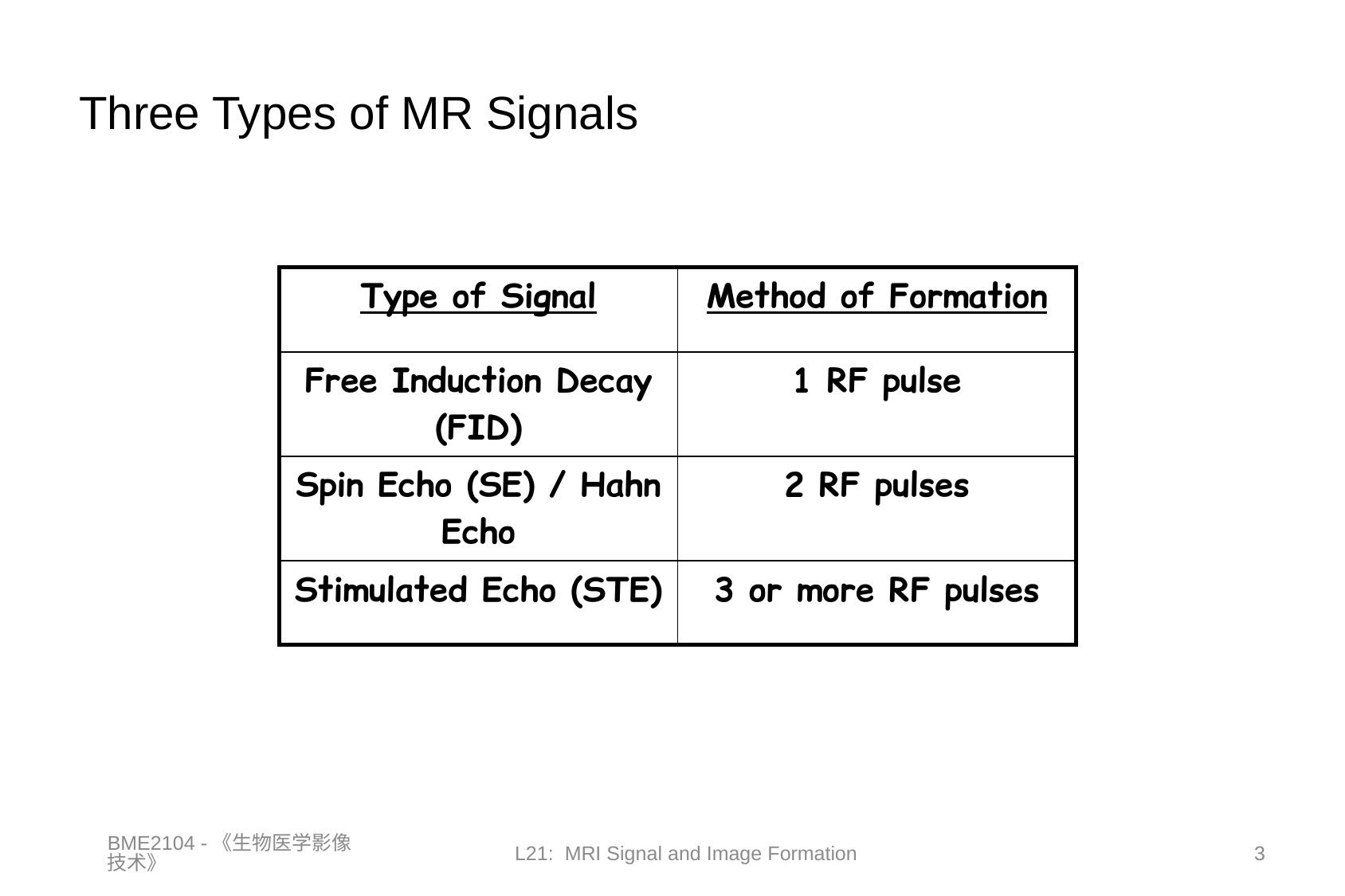

# Three Types of MR Signals
| Type of Signal | Method of Formation |
| --- | --- |
| Free Induction Decay (FID) | 1 RF pulse |
| Spin Echo (SE) / Hahn Echo | 2 RF pulses |
| Stimulated Echo (STE) | 3 or more RF pulses |
BME2104 -《生物医学影像技术》
L21:  MRI Signal and Image Formation
3